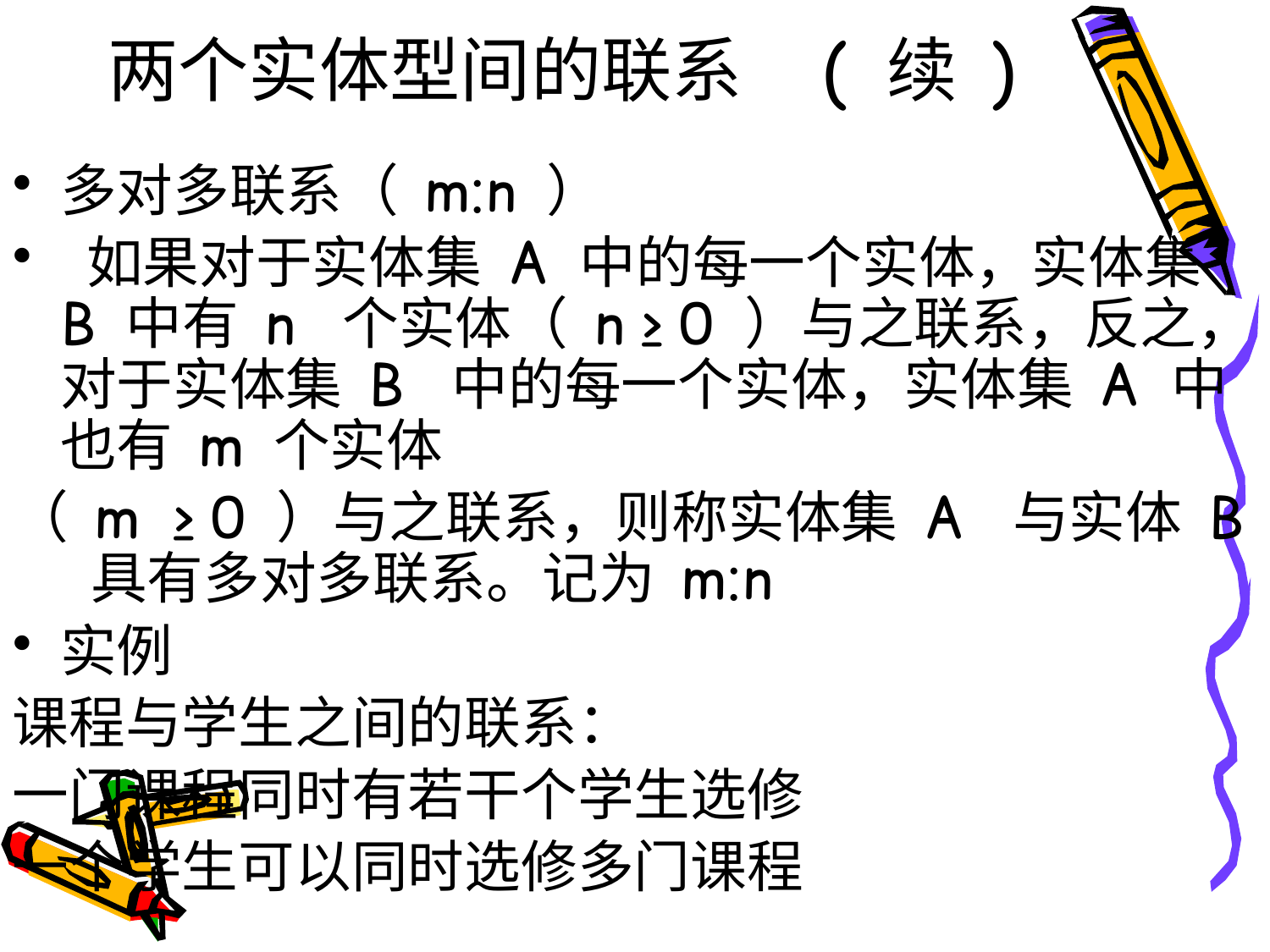

# 两个实体型间的联系    ( 续 )
多对多联系（ m:n ）
 如果对于实体集 A 中的每一个实体，实体集 B 中有 n  个实体（ n ≥ 0 ）与之联系，反之，对于实体集 B  中的每一个实体，实体集 A 中也有 m 个实体
（ m  ≥ 0 ）与之联系，则称实体集 A  与实体 B  具有多对多联系。记为 m:n
实例
课程与学生之间的联系：
一门课程同时有若干个学生选修
一个学生可以同时选修多门课程